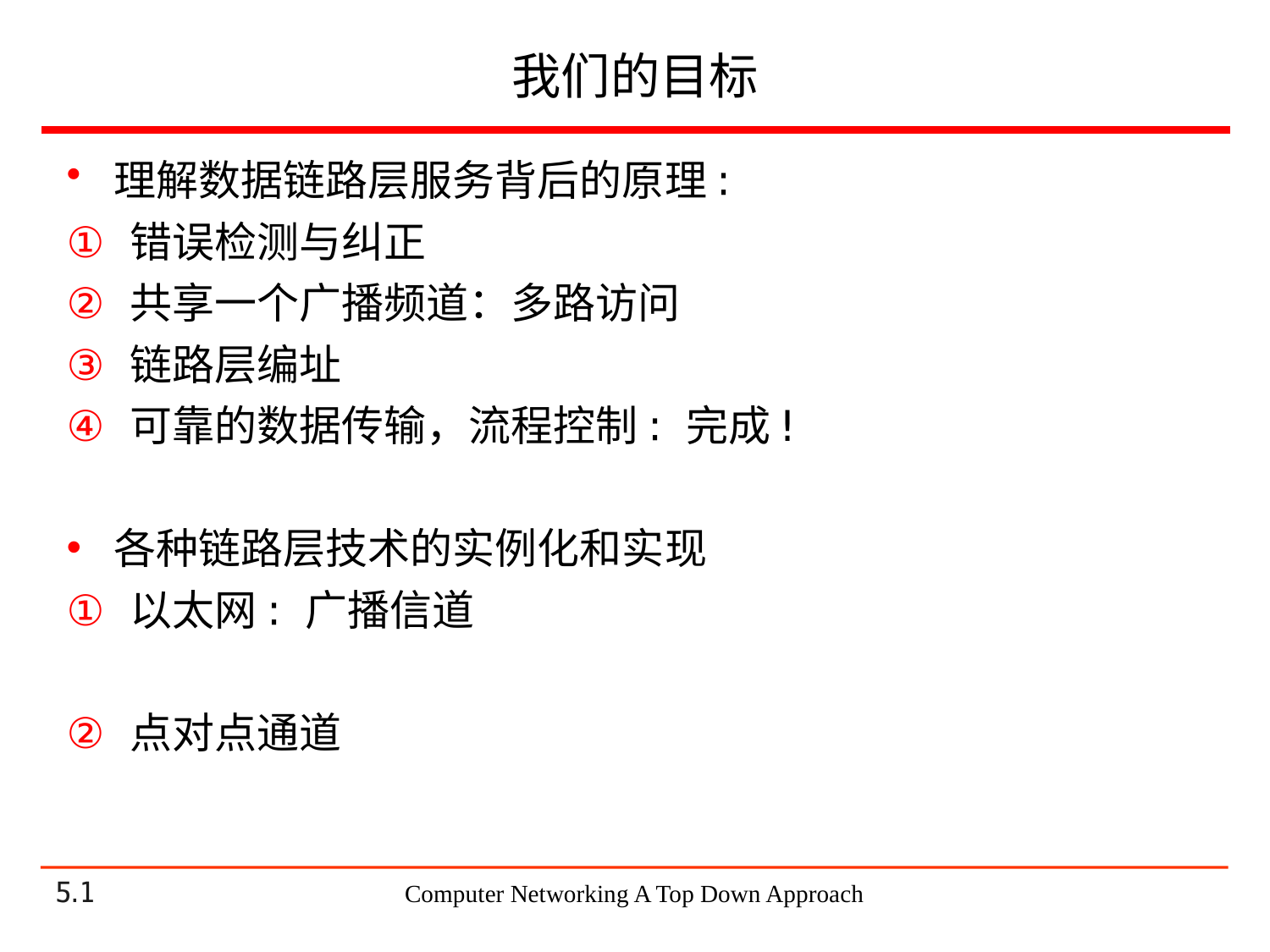

# 我们的目标
理解数据链路层服务背后的原理:
错误检测与纠正
共享一个广播频道：多路访问
链路层编址
可靠的数据传输，流程控制: 完成!

各种链路层技术的实例化和实现
以太网: 广播信道

点对点通道